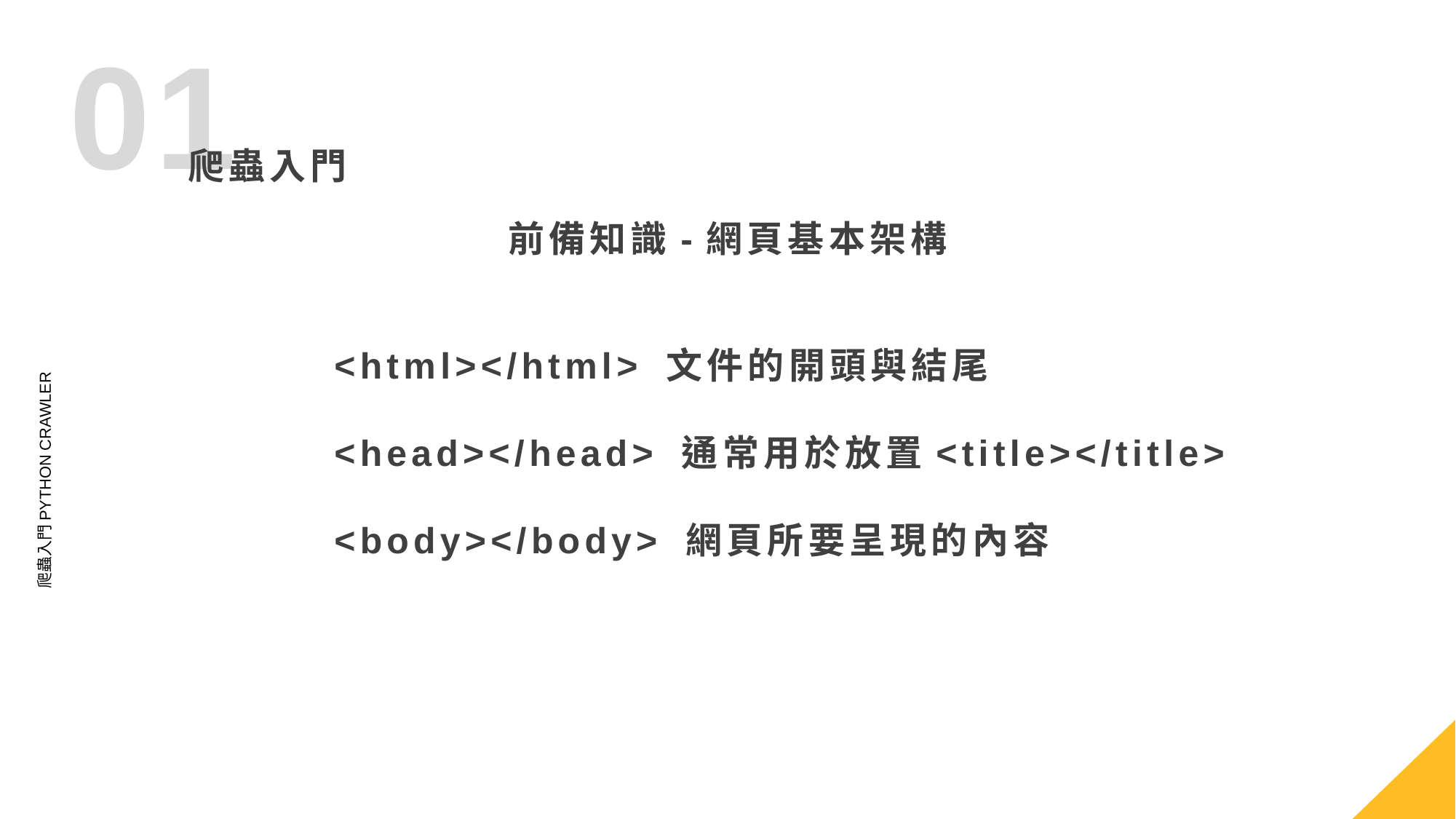

前備知識-網頁基本架構
<html></html> 文件的開頭與結尾

<head></head> 通常用於放置<title></title>

<body></body> 網頁所要呈現的內容